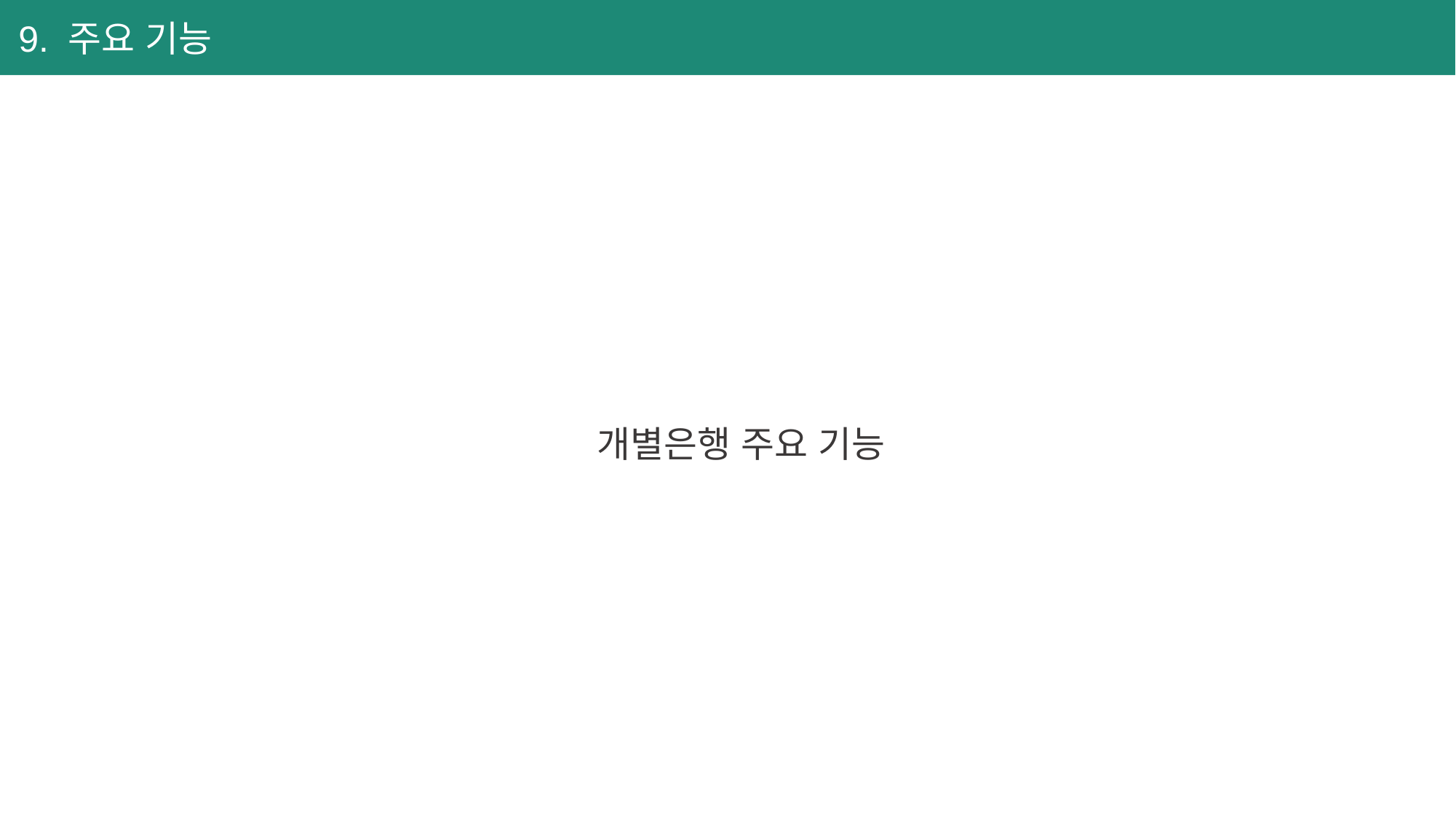

# 9. 주요 기능

개별은행 주요 기능